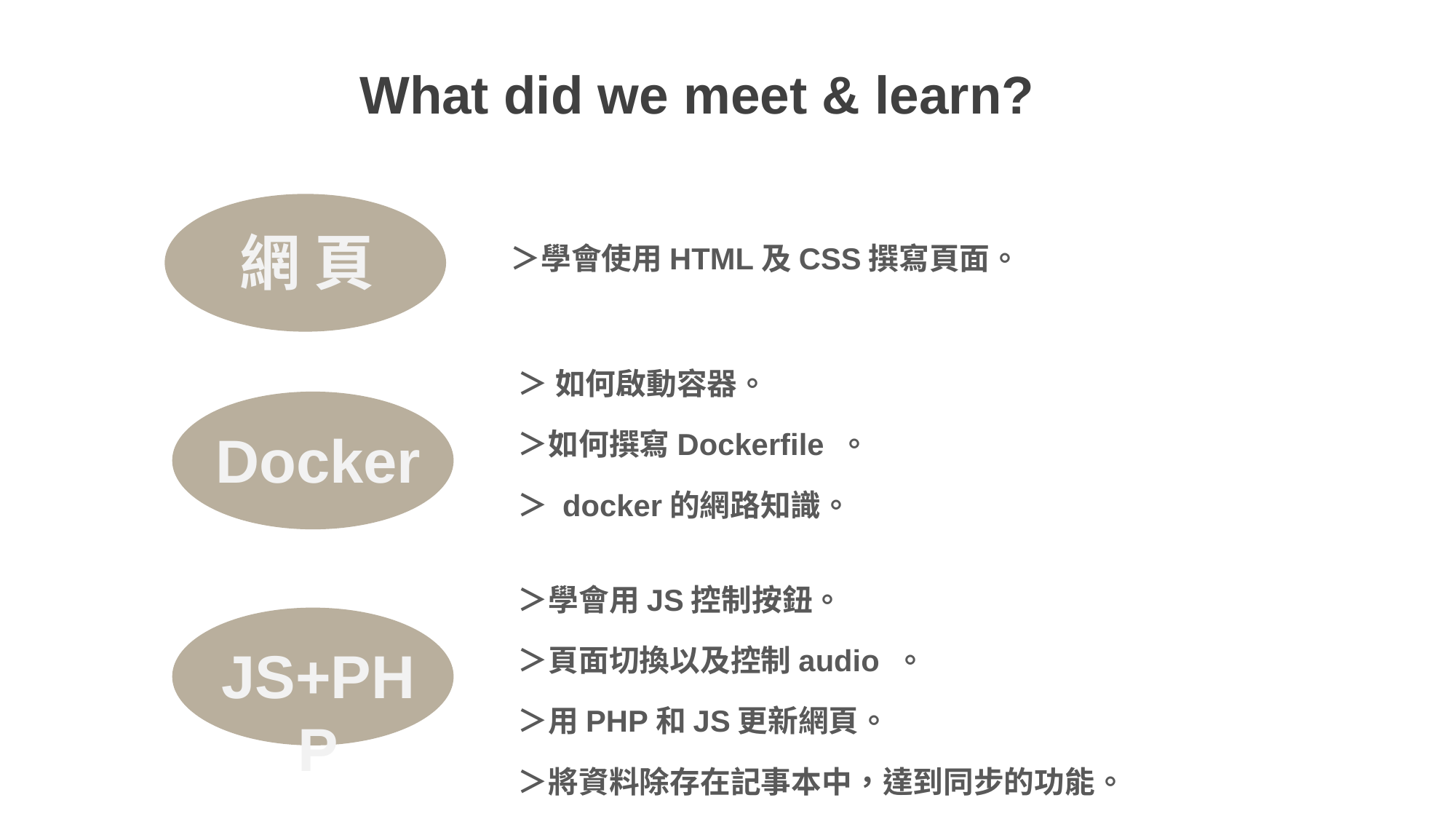

What did we meet & learn?

網 頁
＞學會使用HTML及CSS撰寫頁面。
＞ 如何啟動容器。

＞如何撰寫Dockerfile 。

＞ docker的網路知識。

Docker
＞學會用JS控制按鈕。

＞頁面切換以及控制audio 。

＞用PHP和JS更新網頁。

＞將資料除存在記事本中，達到同步的功能。

JS+PHP